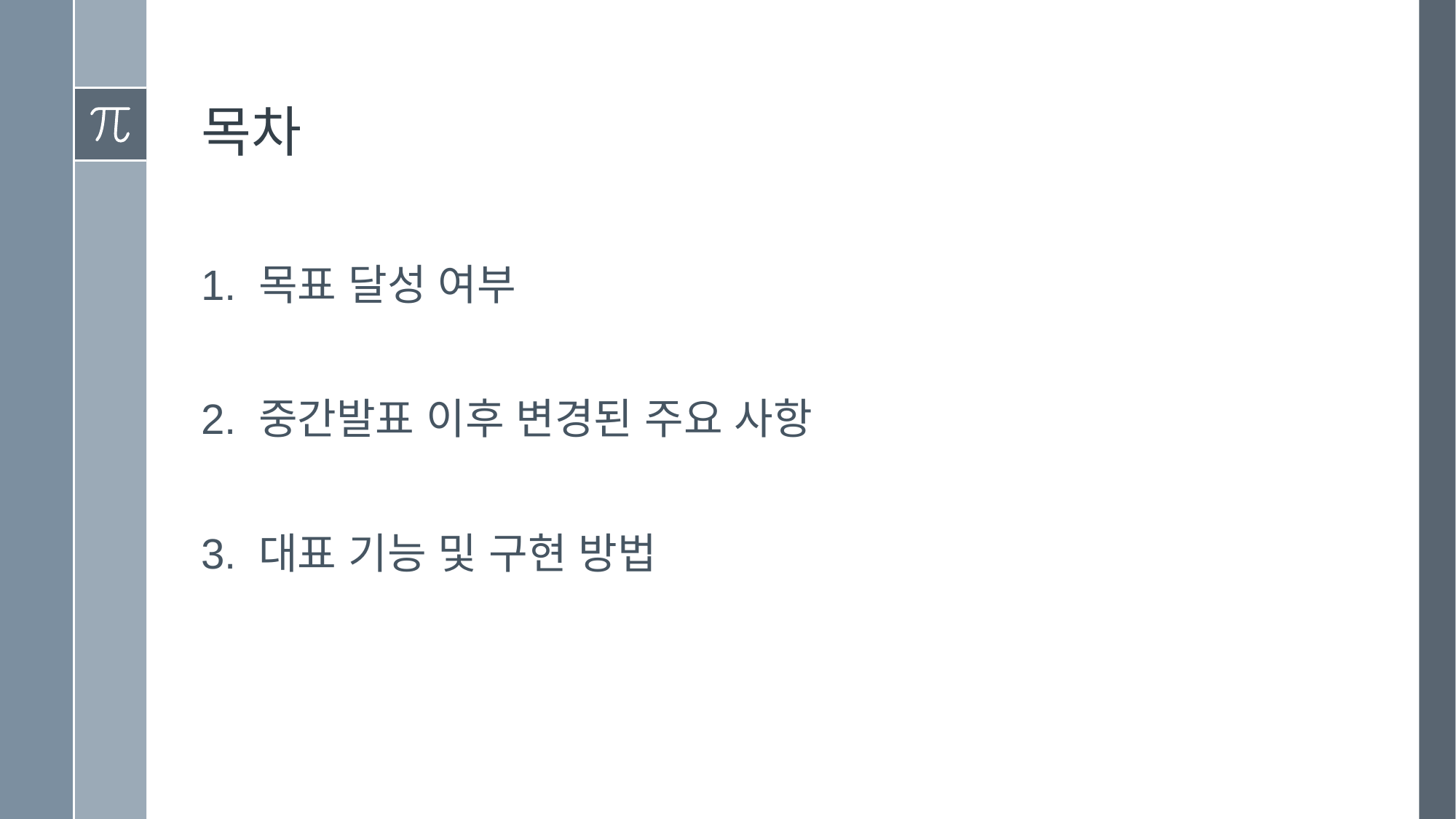

# 목차

1. 목표 달성 여부

2. 중간발표 이후 변경된 주요 사항

3. 대표 기능 및 구현 방법